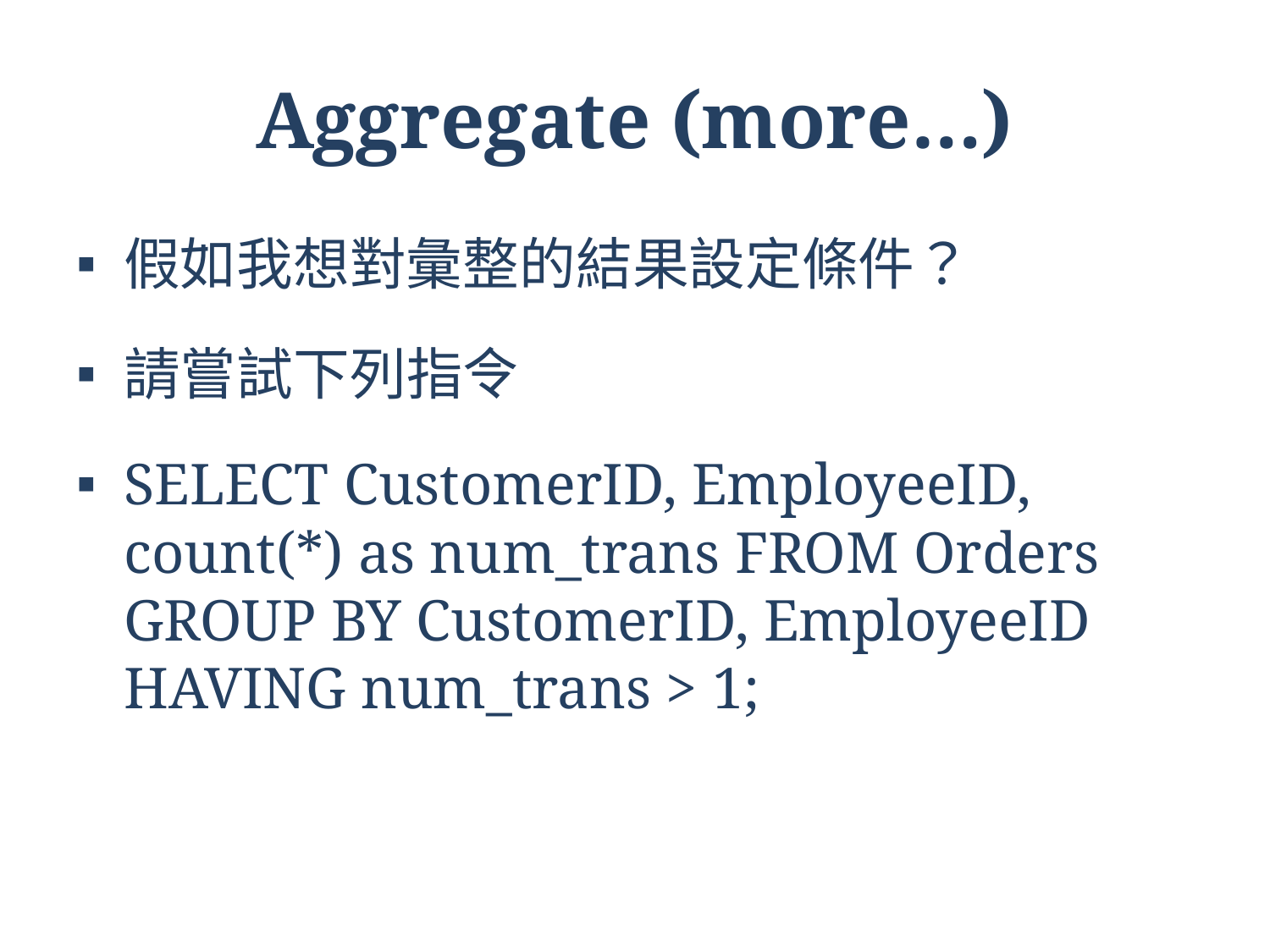

# Aggregate (more…)
假如我想對彙整的結果設定條件？
請嘗試下列指令
SELECT CustomerID, EmployeeID, count(*) as num_trans FROM Orders GROUP BY CustomerID, EmployeeID HAVING num_trans > 1;